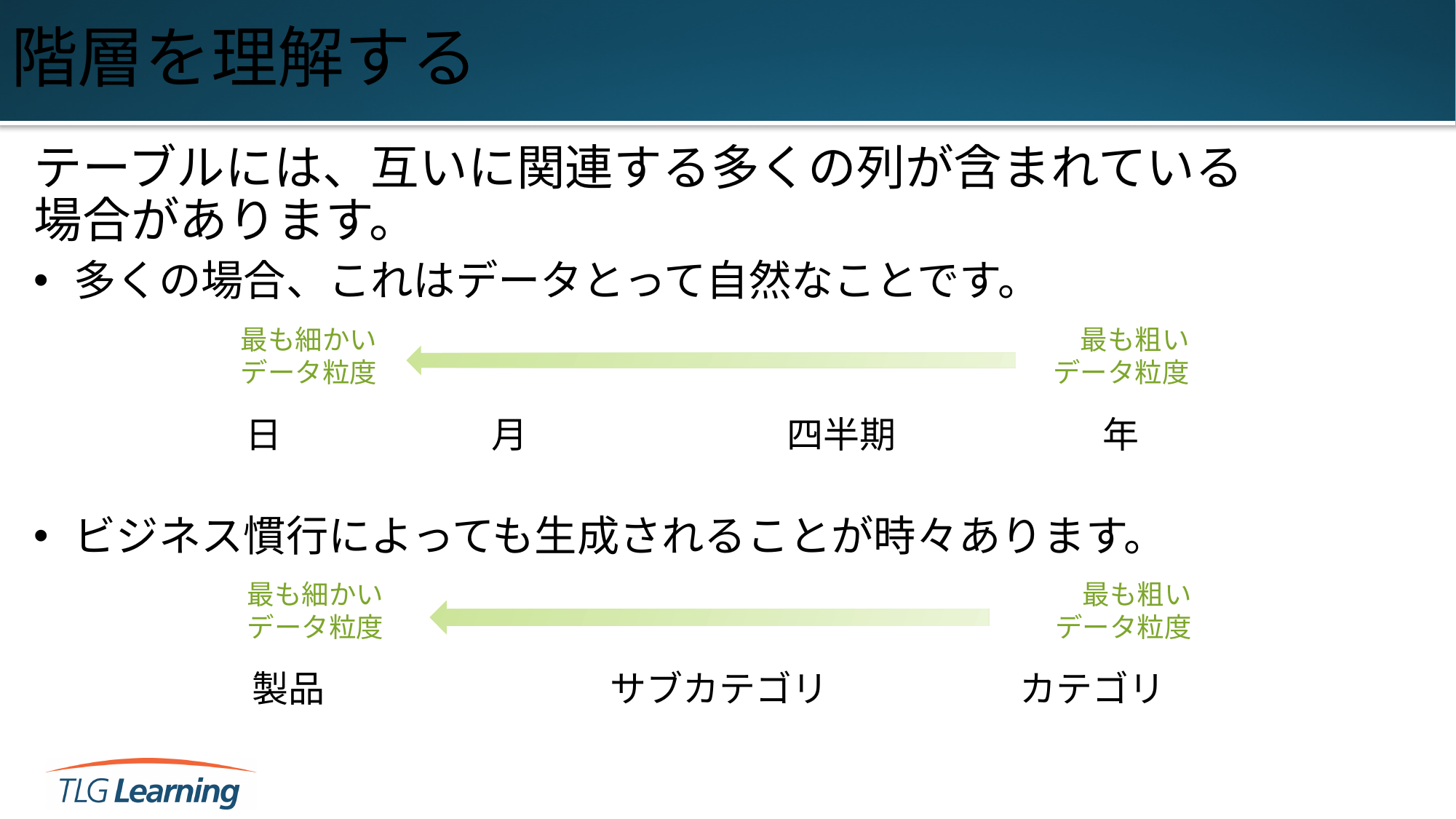

# 階層を理解する
テーブルには、互いに関連する多くの列が含まれている
場合があります。
多くの場合、これはデータとって自然なことです。

ビジネス慣行によっても生成されることが時々あります。

最も細かい
データ粒度
最も粗い
データ粒度

日
月
四半期
年
最も細かい
データ粒度
最も粗い
データ粒度

製品
サブカテゴリ
カテゴリ